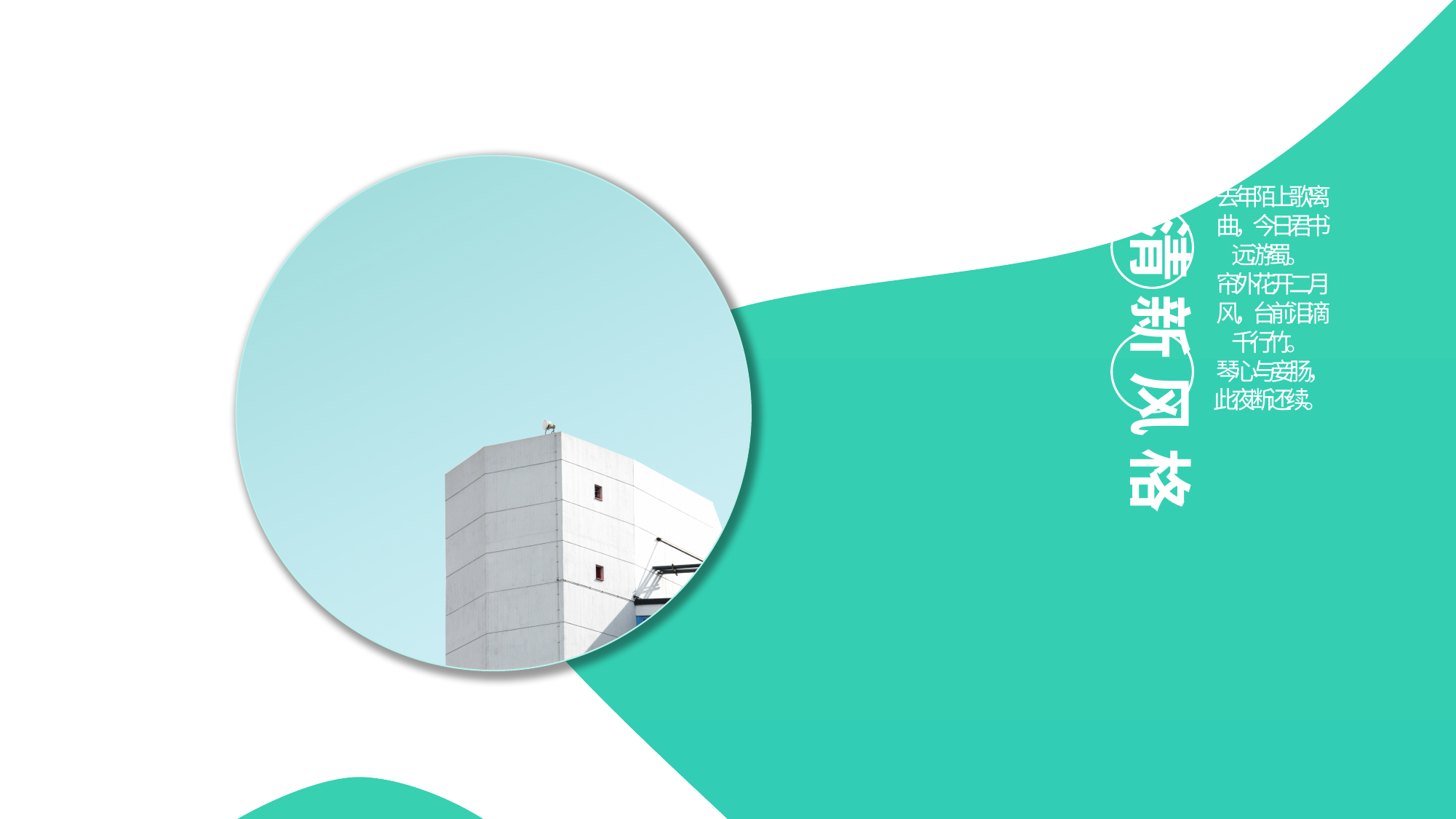

去年陌上歌离曲，今日君书远游蜀。
帘外花开二月风，台前泪滴千行竹。
琴心与妾肠，此夜断还续。
清新风格